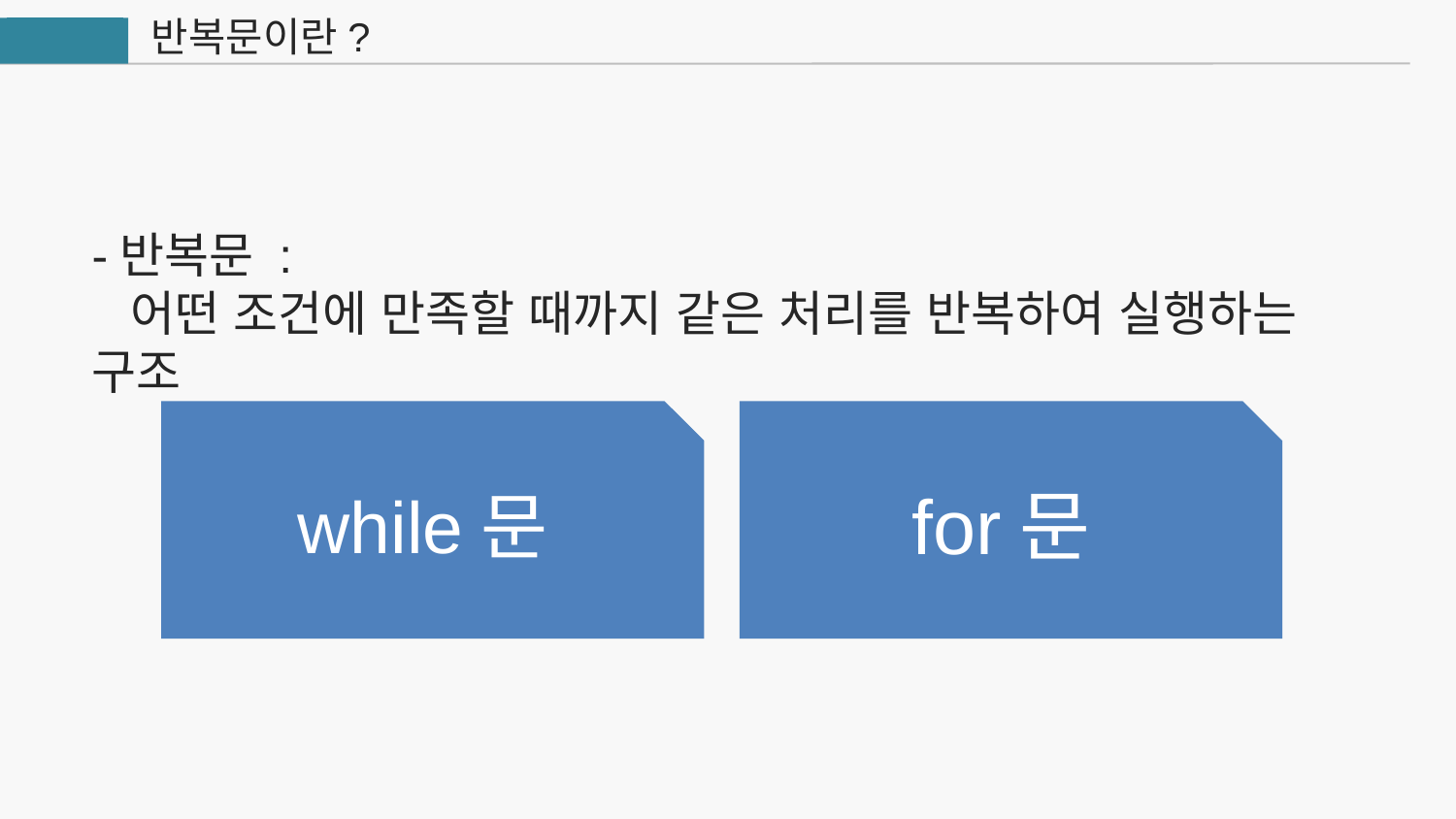

반복문이란?

Python
-반복문 :
  어떤 조건에 만족할 때까지 같은 처리를 반복하여 실행하는 구조
for문
while문